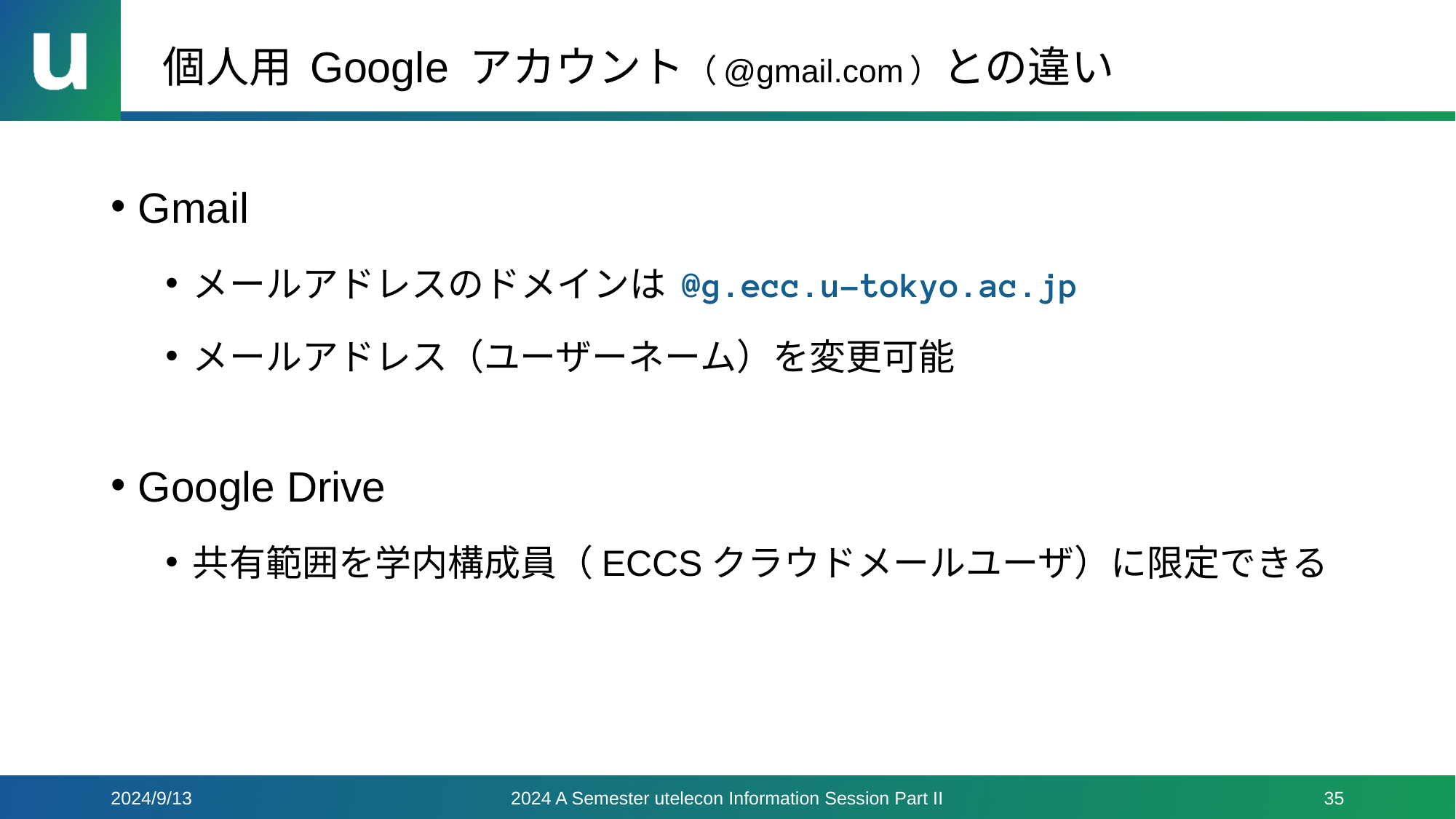

# 個人用 Google アカウント（@gmail.com）との違い
Gmail
メールアドレスのドメインは @g.ecc.u-tokyo.ac.jp
メールアドレス（ユーザーネーム）を変更可能

Google Drive
共有範囲を学内構成員（ECCSクラウドメールユーザ）に限定できる
2024/9/13
2024 A Semester utelecon Information Session Part II
35